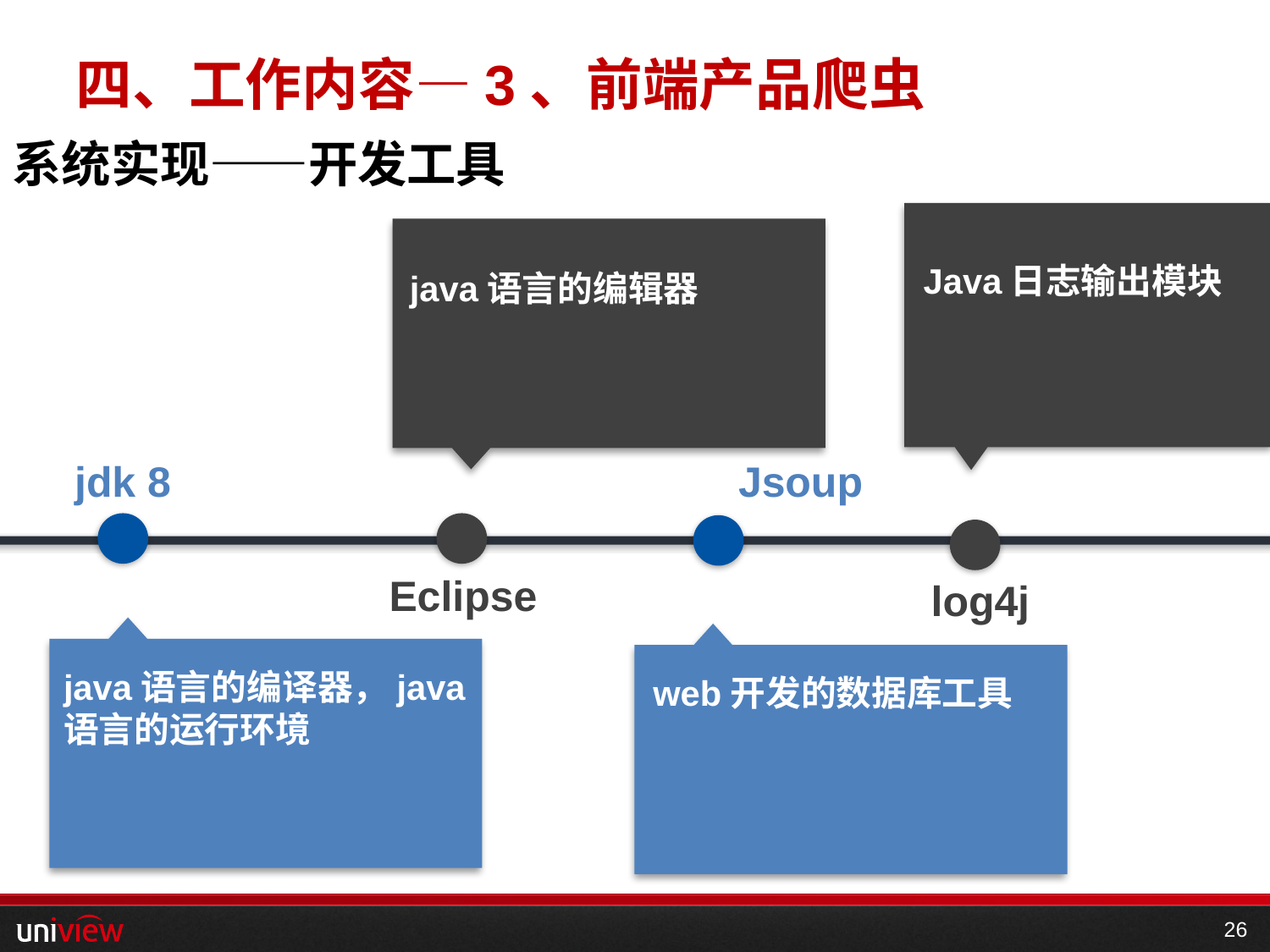

# 四、工作内容—3、前端产品爬虫
系统实现——开发工具

Java日志输出模块

java语言的编辑器
jdk 8
Jsoup

Eclipse
log4j

java语言的编译器，java
语言的运行环境

web开发的数据库工具